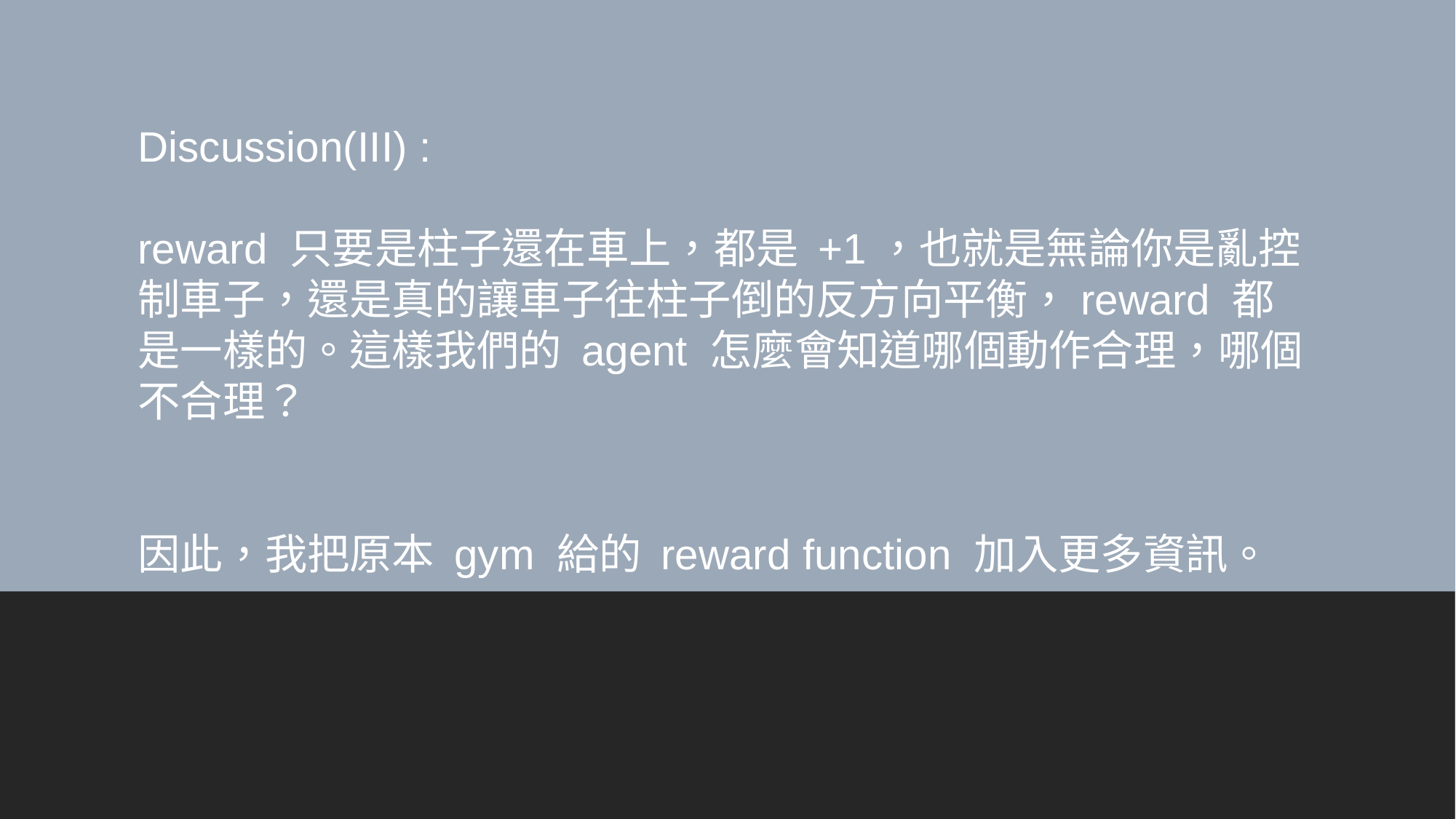

Discussion(III) :

reward 只要是柱子還在車上，都是 +1，也就是無論你是亂控制車子，還是真的讓車子往柱子倒的反方向平衡，reward 都是一樣的。這樣我們的 agent 怎麼會知道哪個動作合理，哪個不合理？

因此，我把原本 gym 給的 reward function 加入更多資訊。